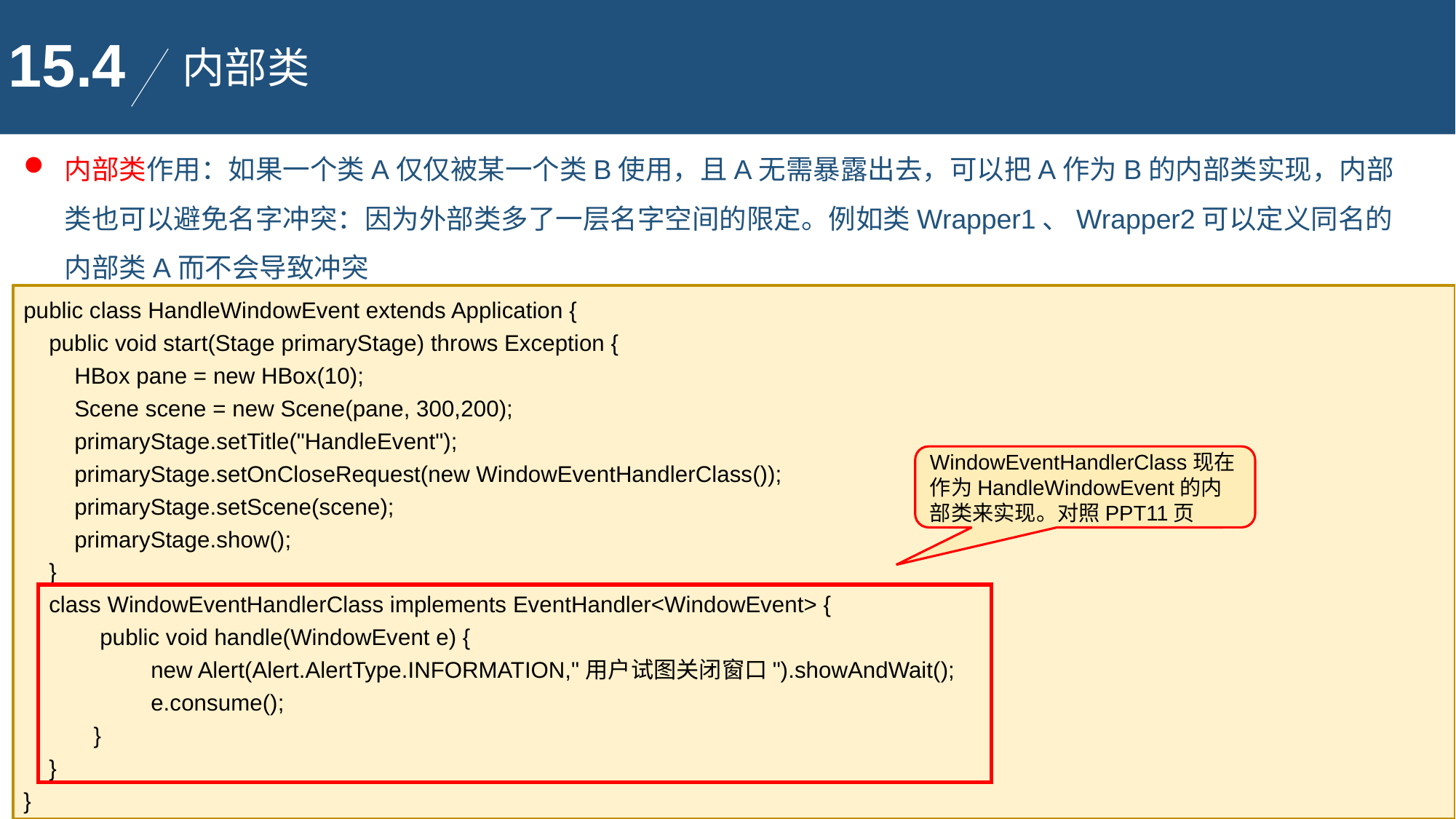

15.4
内部类
内部类作用：如果一个类A仅仅被某一个类B使用，且A无需暴露出去，可以把A作为B的内部类实现，内部类也可以避免名字冲突：因为外部类多了一层名字空间的限定。例如类Wrapper1、Wrapper2可以定义同名的内部类A而不会导致冲突

public class HandleWindowEvent extends Application {
    public void start(Stage primaryStage) throws Exception {
        HBox pane = new HBox(10);
        Scene scene = new Scene(pane, 300,200);
        primaryStage.setTitle("HandleEvent");
        primaryStage.setOnCloseRequest(new WindowEventHandlerClass());
        primaryStage.setScene(scene);
        primaryStage.show();
    }
    class WindowEventHandlerClass implements EventHandler<WindowEvent> {
            public void handle(WindowEvent e) {
                    new Alert(Alert.AlertType.INFORMATION,"用户试图关闭窗口").showAndWait();
                    e.consume();
           }
    }
}
WindowEventHandlerClass现在作为HandleWindowEvent的内部类来实现。对照PPT11页